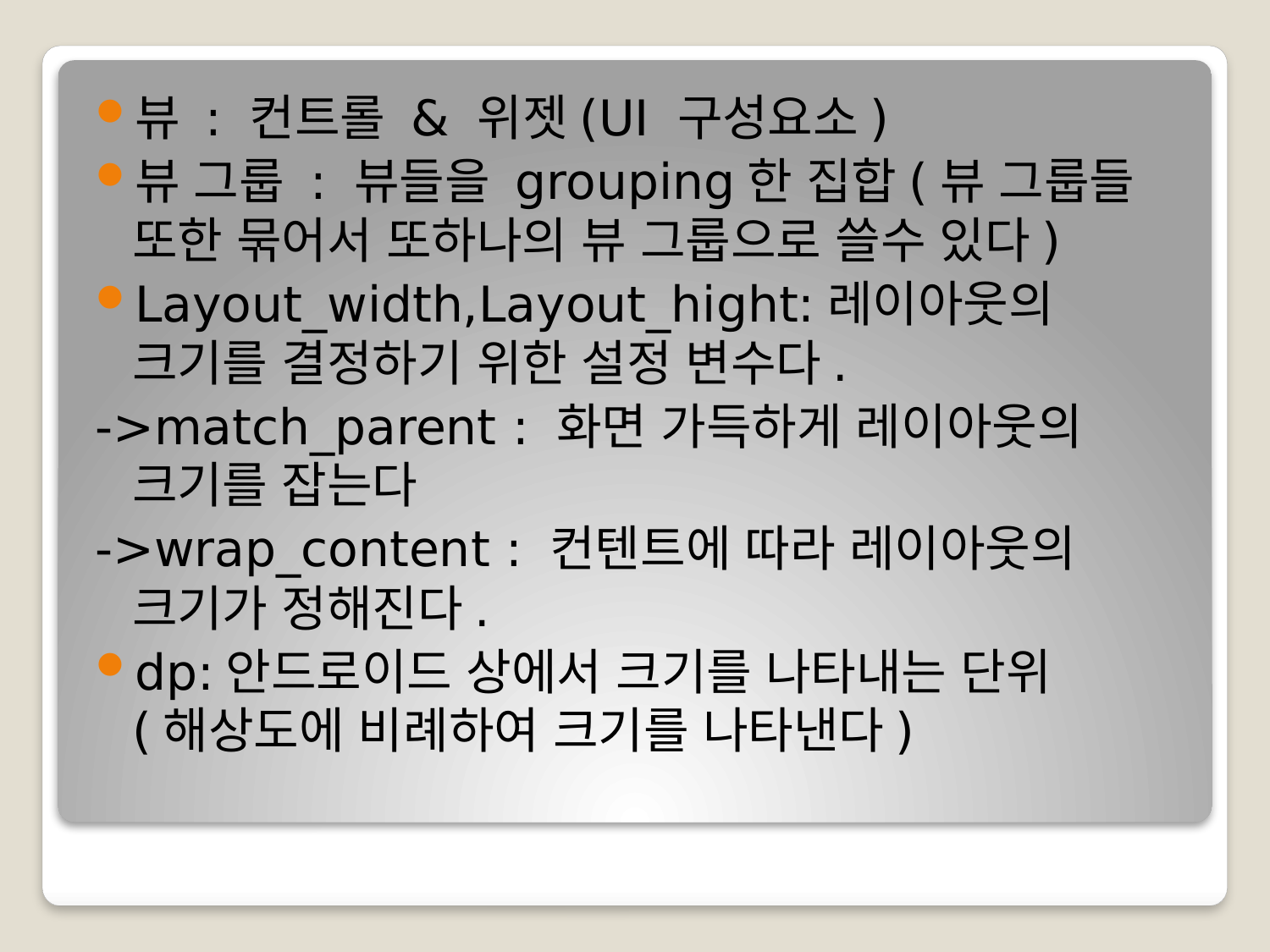

뷰 : 컨트롤 & 위젯(UI 구성요소)
뷰 그룹 : 뷰들을 grouping한 집합(뷰 그룹들 또한 묶어서 또하나의 뷰 그룹으로 쓸수 있다)
Layout_width,Layout_hight:레이아웃의 크기를 결정하기 위한 설정 변수다.
->match_parent : 화면 가득하게 레이아웃의 크기를 잡는다
->wrap_content : 컨텐트에 따라 레이아웃의 크기가 정해진다.
dp:안드로이드 상에서 크기를 나타내는 단위     (해상도에 비례하여 크기를 나타낸다)